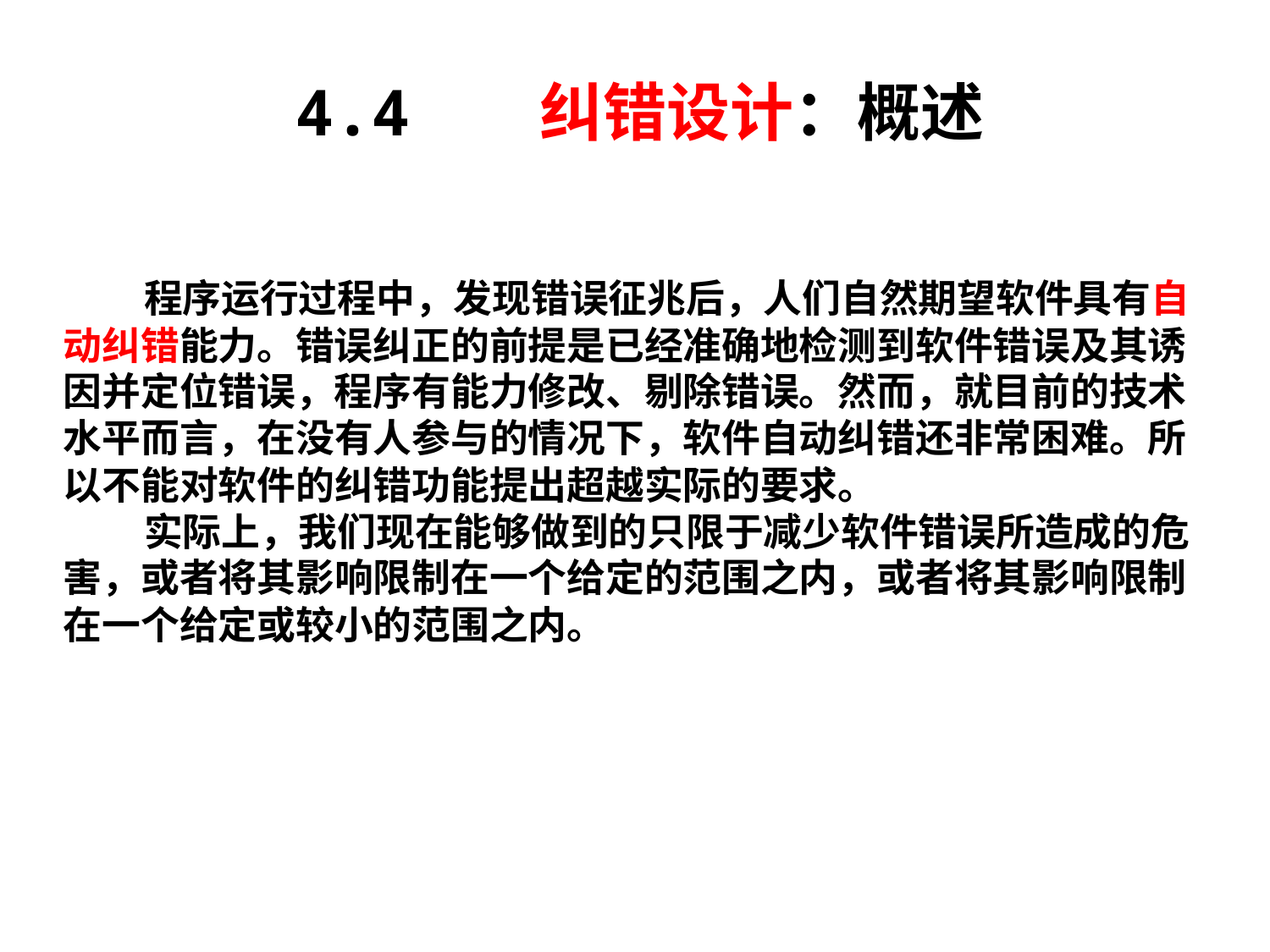

4.4   纠错设计：概述
    程序运行过程中，发现错误征兆后，人们自然期望软件具有自动纠错能力。错误纠正的前提是已经准确地检测到软件错误及其诱因并定位错误，程序有能力修改、剔除错误。然而，就目前的技术水平而言，在没有人参与的情况下，软件自动纠错还非常困难。所以不能对软件的纠错功能提出超越实际的要求。
    实际上，我们现在能够做到的只限于减少软件错误所造成的危害，或者将其影响限制在一个给定的范围之内，或者将其影响限制在一个给定或较小的范围之内。